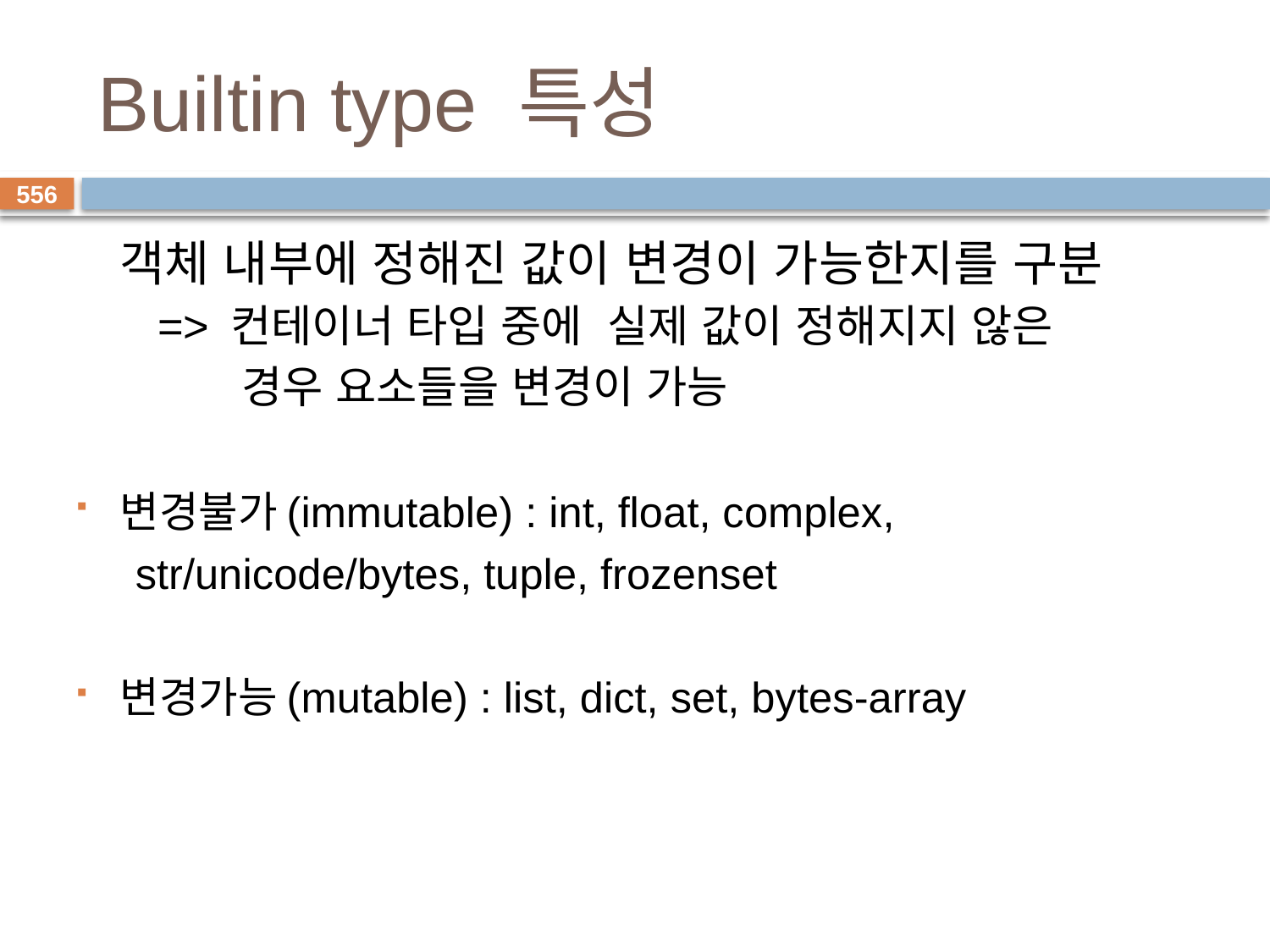

# Builtin type 특성
556
객체 내부에 정해진 값이 변경이 가능한지를 구분
=> 컨테이너 타입 중에  실제 값이 정해지지 않은
      경우 요소들을 변경이 가능

변경불가(immutable) : int, float, complex,
     str/unicode/bytes, tuple, frozenset

변경가능(mutable) : list, dict, set, bytes-array